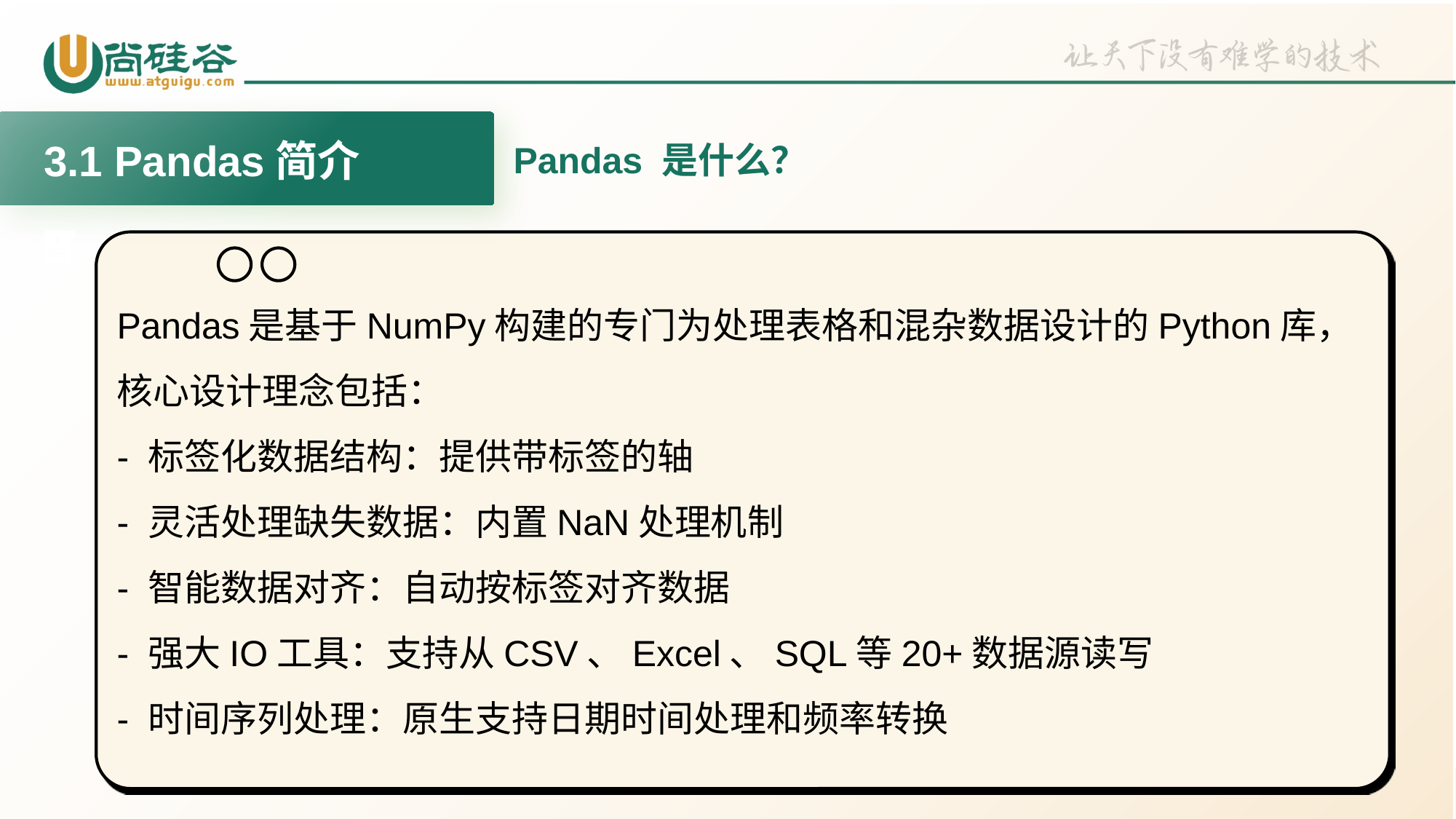

3.1 Pandas简介

Pandas 是什么？

Pandas是基于NumPy构建的专门为处理表格和混杂数据设计的Python库，核心设计理念包括：
- 标签化数据结构：提供带标签的轴
- 灵活处理缺失数据：内置NaN处理机制
- 智能数据对齐：自动按标签对齐数据
- 强大IO工具：支持从CSV、Excel、SQL等20+数据源读写
- 时间序列处理：原生支持日期时间处理和频率转换